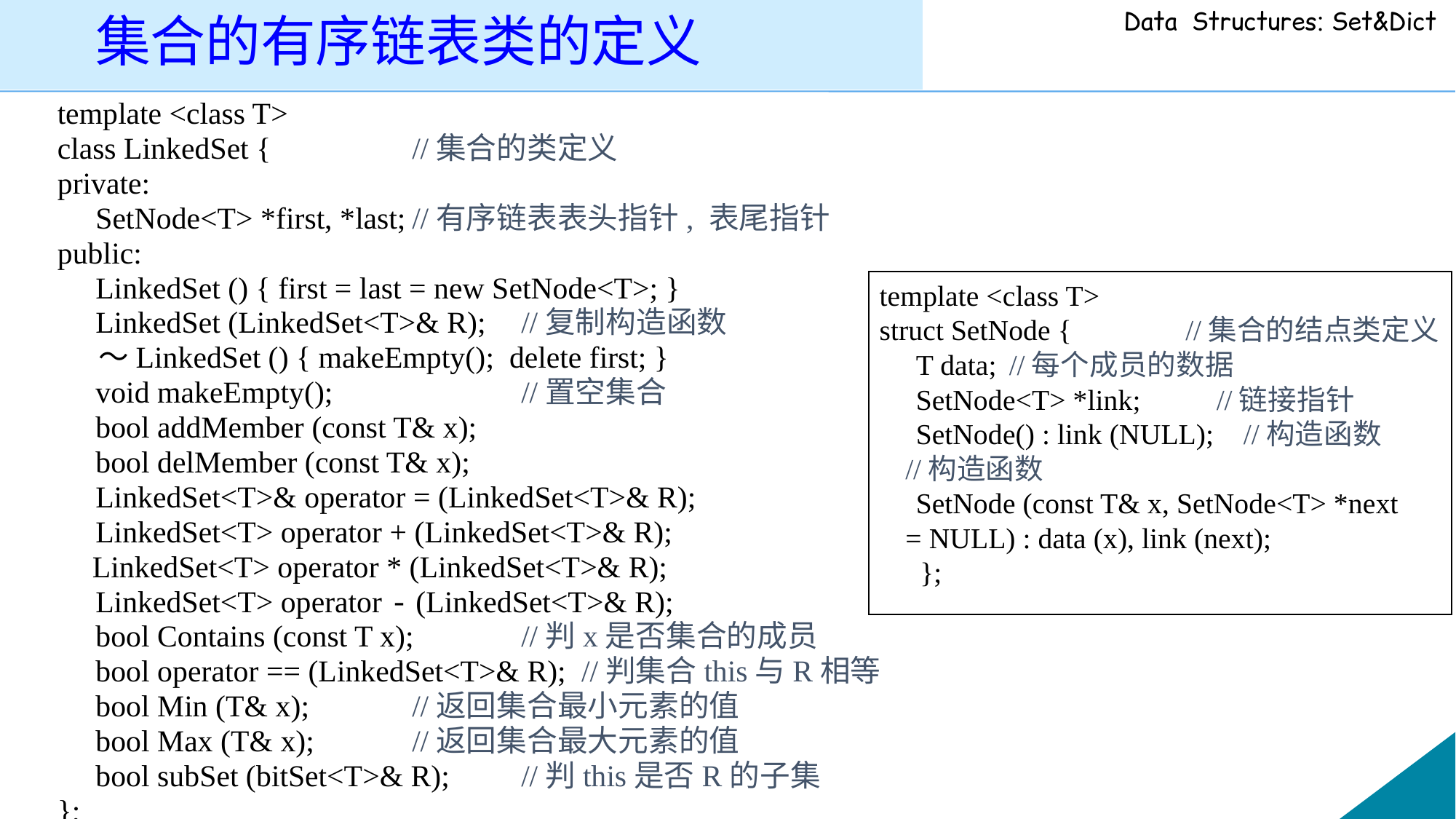

# 集合的有序链表类的定义
template <class T>
class LinkedSet {		//集合的类定义
private:
     SetNode<T> *first, *last;	//有序链表表头指针, 表尾指针
public:
     LinkedSet () { first = last = new SetNode<T>; }
     LinkedSet (LinkedSet<T>& R);	//复制构造函数
     ～LinkedSet () { makeEmpty();  delete first; }
     void makeEmpty();		//置空集合
     bool addMember (const T& x);
     bool delMember (const T& x);
     LinkedSet<T>& operator = (LinkedSet<T>& R);
     LinkedSet<T> operator + (LinkedSet<T>& R);
 	 LinkedSet<T> operator * (LinkedSet<T>& R);
     LinkedSet<T> operator - (LinkedSet<T>& R);
     bool Contains (const T x);	//判x是否集合的成员
     bool operator == (LinkedSet<T>& R);  //判集合this与R相等
     bool Min (T& x);	//返回集合最小元素的值
     bool Max (T& x);	//返回集合最大元素的值
     bool subSet (bitSet<T>& R);	//判this是否R的子集
};
template <class T>
struct SetNode {	          //集合的结点类定义
     T data;		//每个成员的数据
     SetNode<T> *link;	//链接指针
     SetNode() : link (NULL);    //构造函数
	//构造函数
     SetNode (const T& x, SetNode<T> *next
		= NULL) : data (x), link (next);
	  };